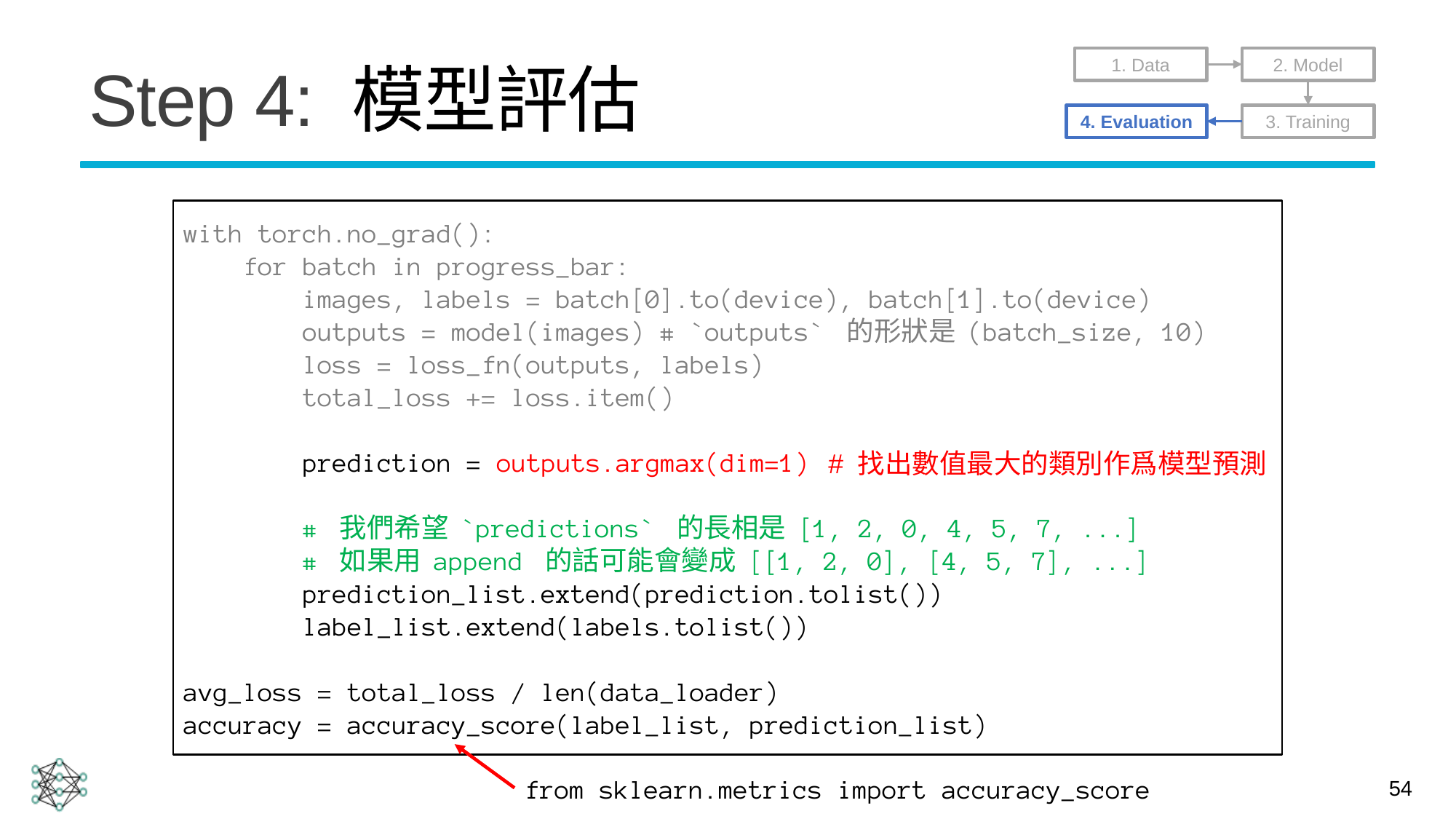

# Step 4: 模型評估
1. Data
2. Model
4. Evaluation
3. Training
with torch.no_grad():
    for batch in progress_bar:
        images, labels = batch[0].to(device), batch[1].to(device)
        outputs = model(images) # `outputs` 的形狀是 (batch_size, 10)
        loss = loss_fn(outputs, labels)
        total_loss += loss.item()

        prediction = outputs.argmax(dim=1)

        # 我們希望 `predictions` 的長相是 [1, 2, 0, 4, 5, 7, ...]
        # 如果用 append 的話可能會變成 [[1, 2, 0], [4, 5, 7], ...]
        prediction_list.extend(prediction.tolist())
        label_list.extend(labels.tolist())

avg_loss = total_loss / len(data_loader)
accuracy = accuracy_score(label_list, prediction_list)
# 找出數值最大的類別作爲模型預測
from sklearn.metrics import accuracy_score
54